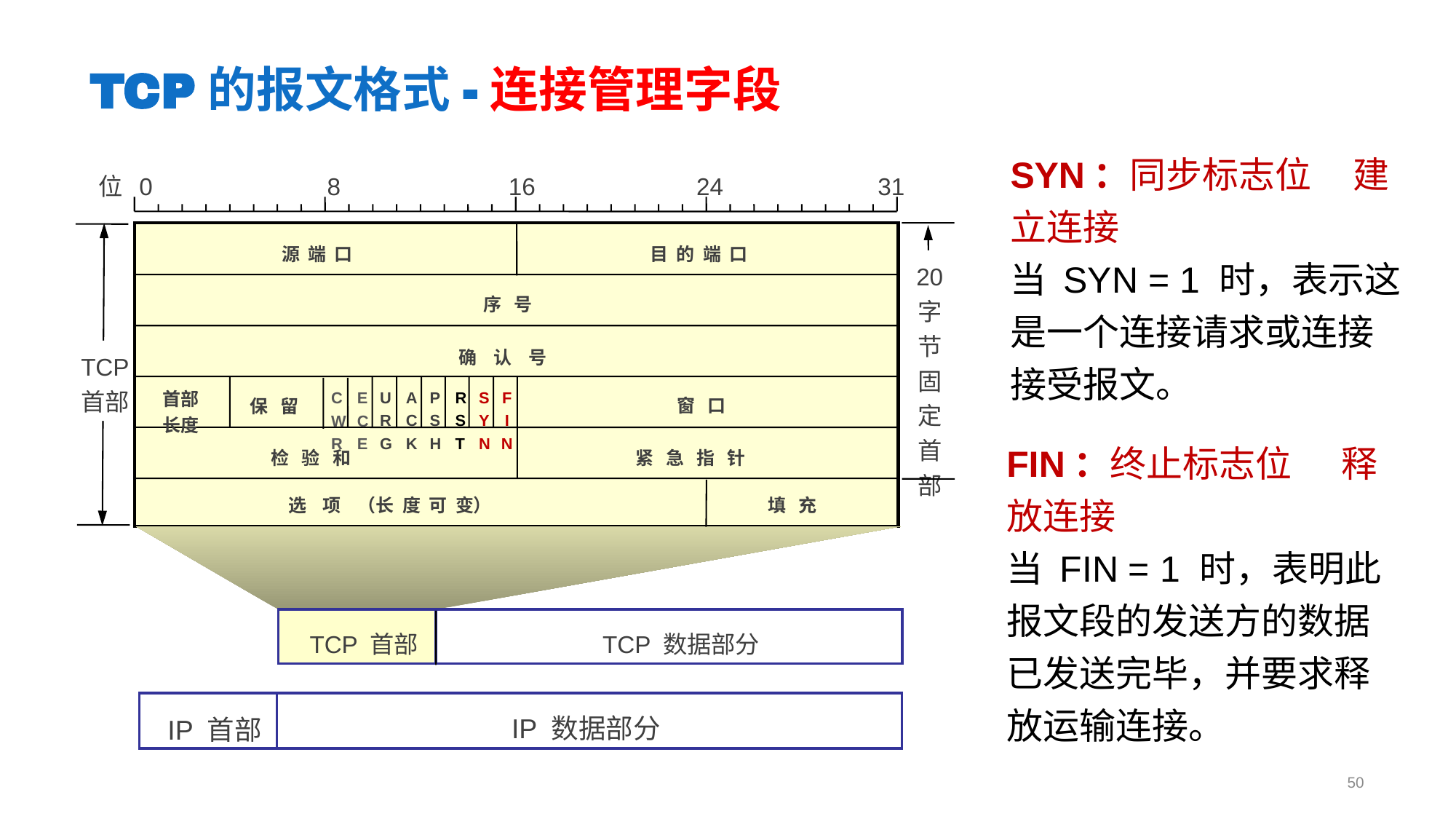

# TCP的报文格式-连接管理字段
SYN：同步标志位     建立连接
当 SYN = 1 时，表示这是一个连接请求或连接接受报文。
位  0                          8                         16                        24                       31

源  端  口
目  的  端  口
20
字节
固定
首部

序   号

确    认    号
TCP
首部

C
W
R
E
C
E
首部
长度
U
R
G
A
C
K
P
S
H
R
S
T
S
Y
N
F
I
N
窗   口
保   留
FIN：终止标志位      释放连接
当 FIN = 1 时，表明此报文段的发送方的数据已发送完毕，并要求释放运输连接。

检   验   和
紧   急   指   针

选    项    （长  度  可  变）
填   充

TCP 首部
TCP 数据部分

IP 数据部分
IP 首部
50